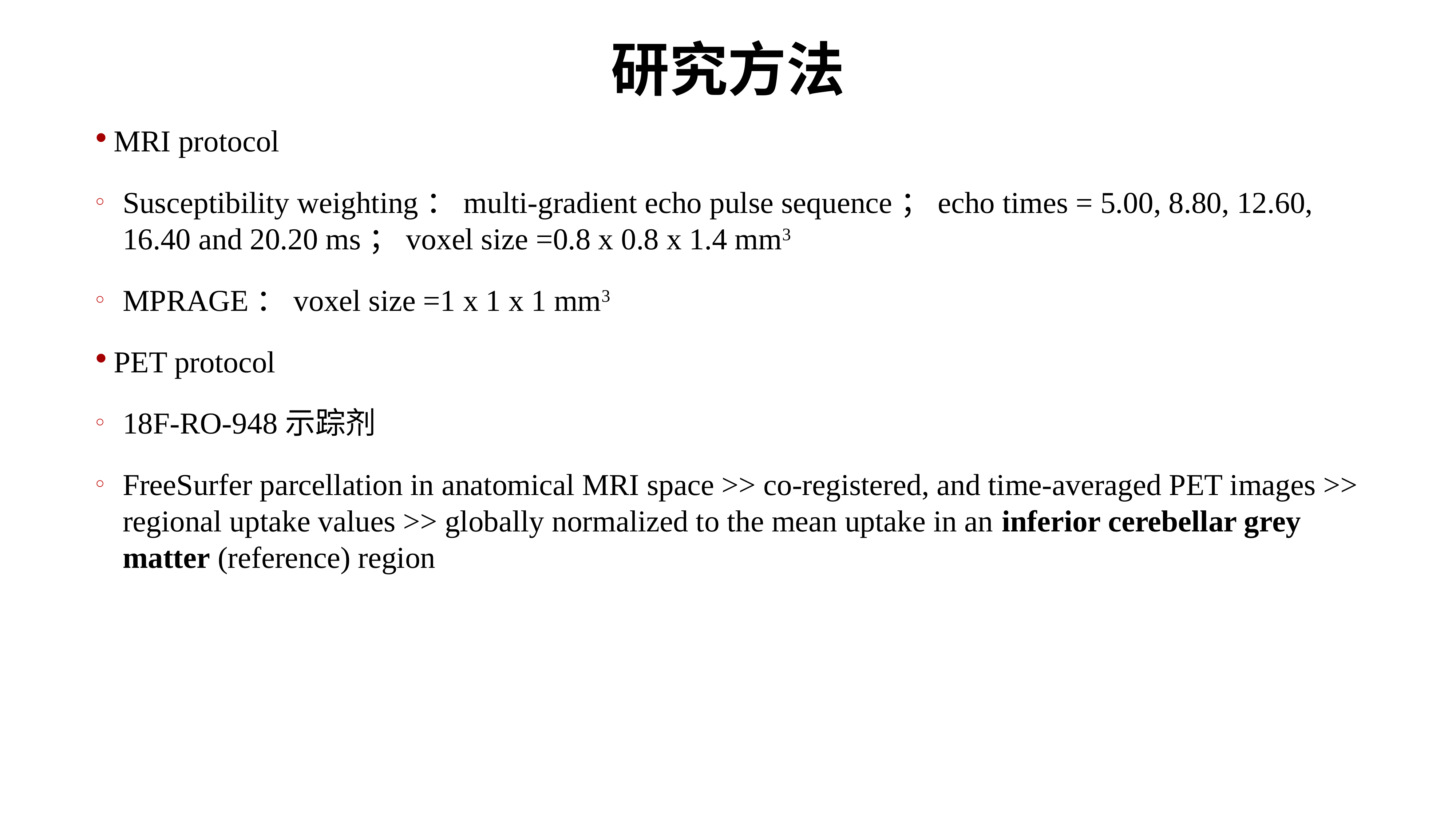

# 研究方法
MRI protocol
Susceptibility weighting：multi-gradient echo pulse sequence；echo times = 5.00, 8.80, 12.60, 16.40 and 20.20 ms；voxel size =0.8 x 0.8 x 1.4 mm3
MPRAGE：voxel size =1 x 1 x 1 mm3
PET protocol
18F-RO-948示踪剂
FreeSurfer parcellation in anatomical MRI space >> co-registered, and time-averaged PET images >> regional uptake values >> globally normalized to the mean uptake in an inferior cerebellar grey matter (reference) region